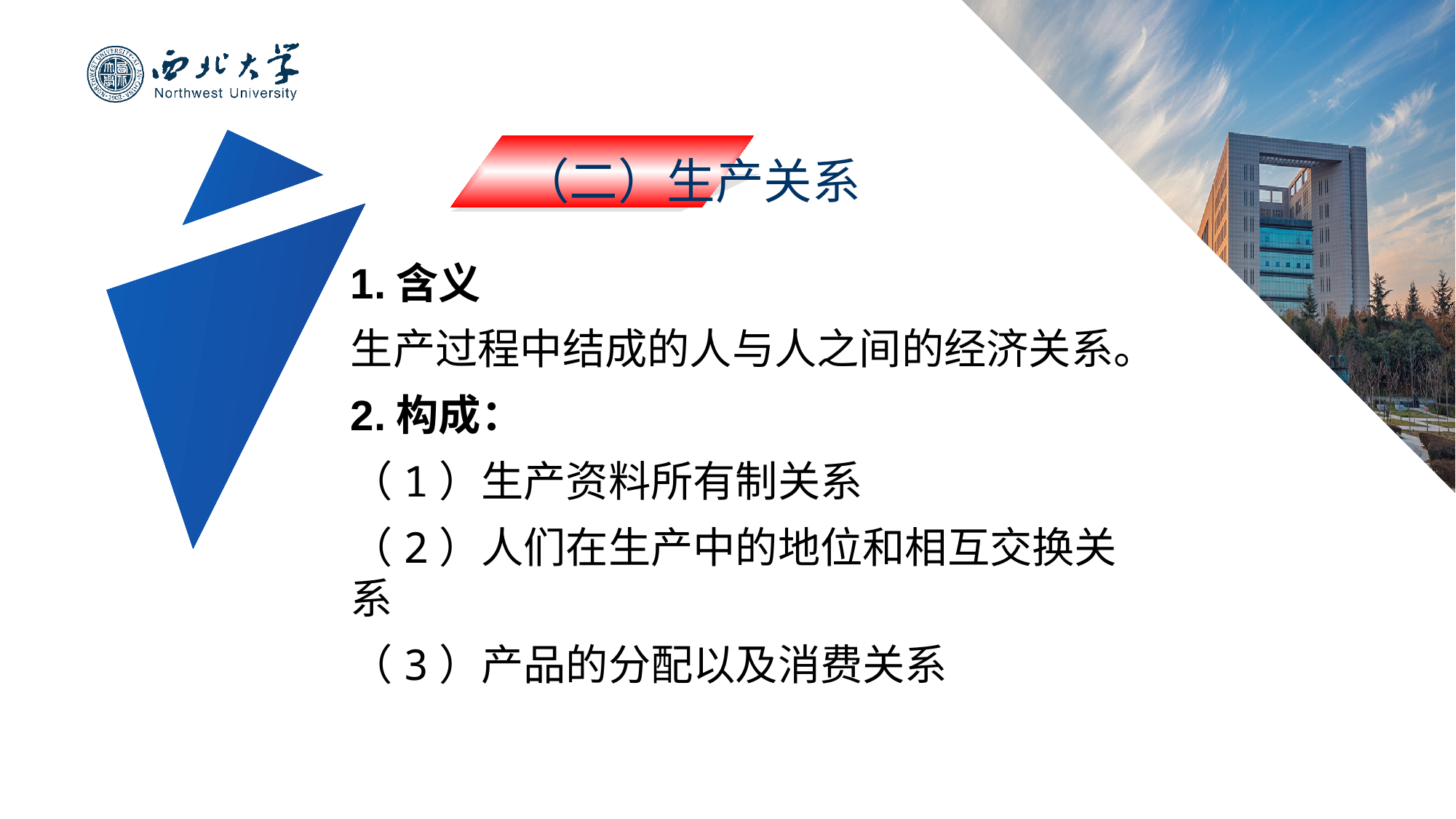

（二）生产关系

1.含义
生产过程中结成的人与人之间的经济关系。
2.构成：
（1）生产资料所有制关系
（2）人们在生产中的地位和相互交换关系
（3）产品的分配以及消费关系